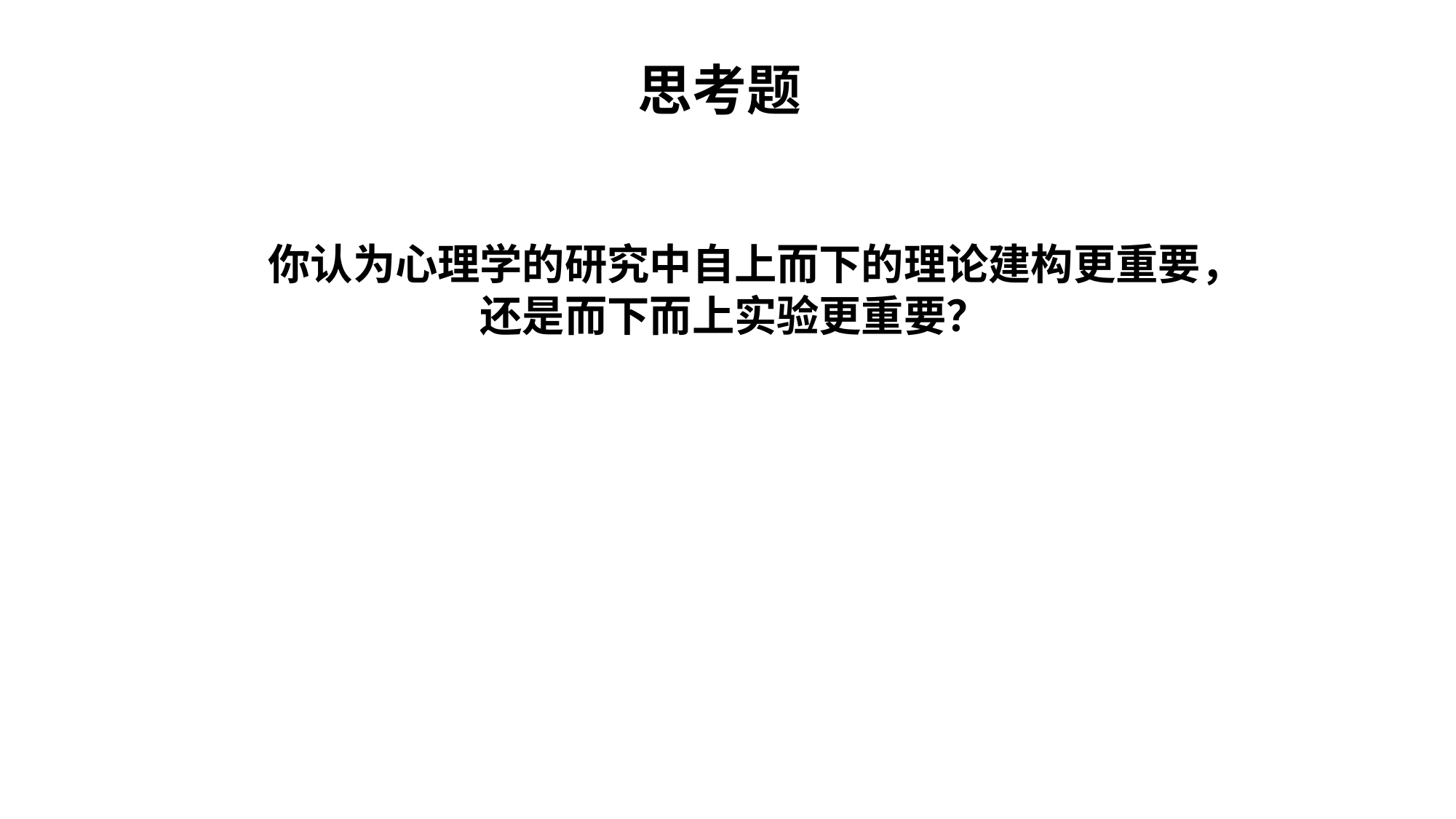

思考题
你认为心理学的研究中自上而下的理论建构更重要，还是而下而上实验更重要？